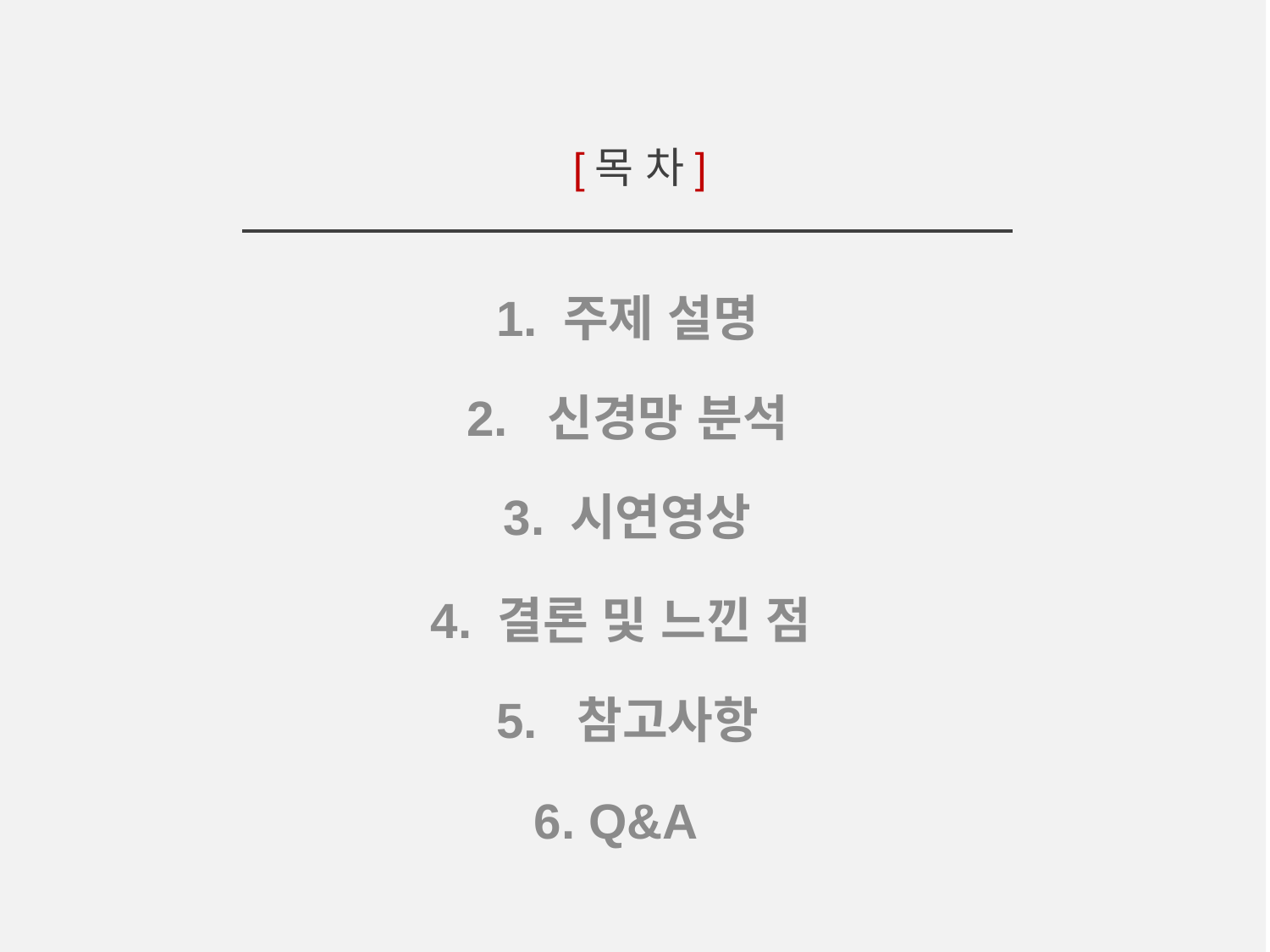

# [목 차]
1. 주제 설명
2.  신경망 분석
3. 시연영상
4. 결론 및 느낀 점
5.  참고사항
6. Q&A